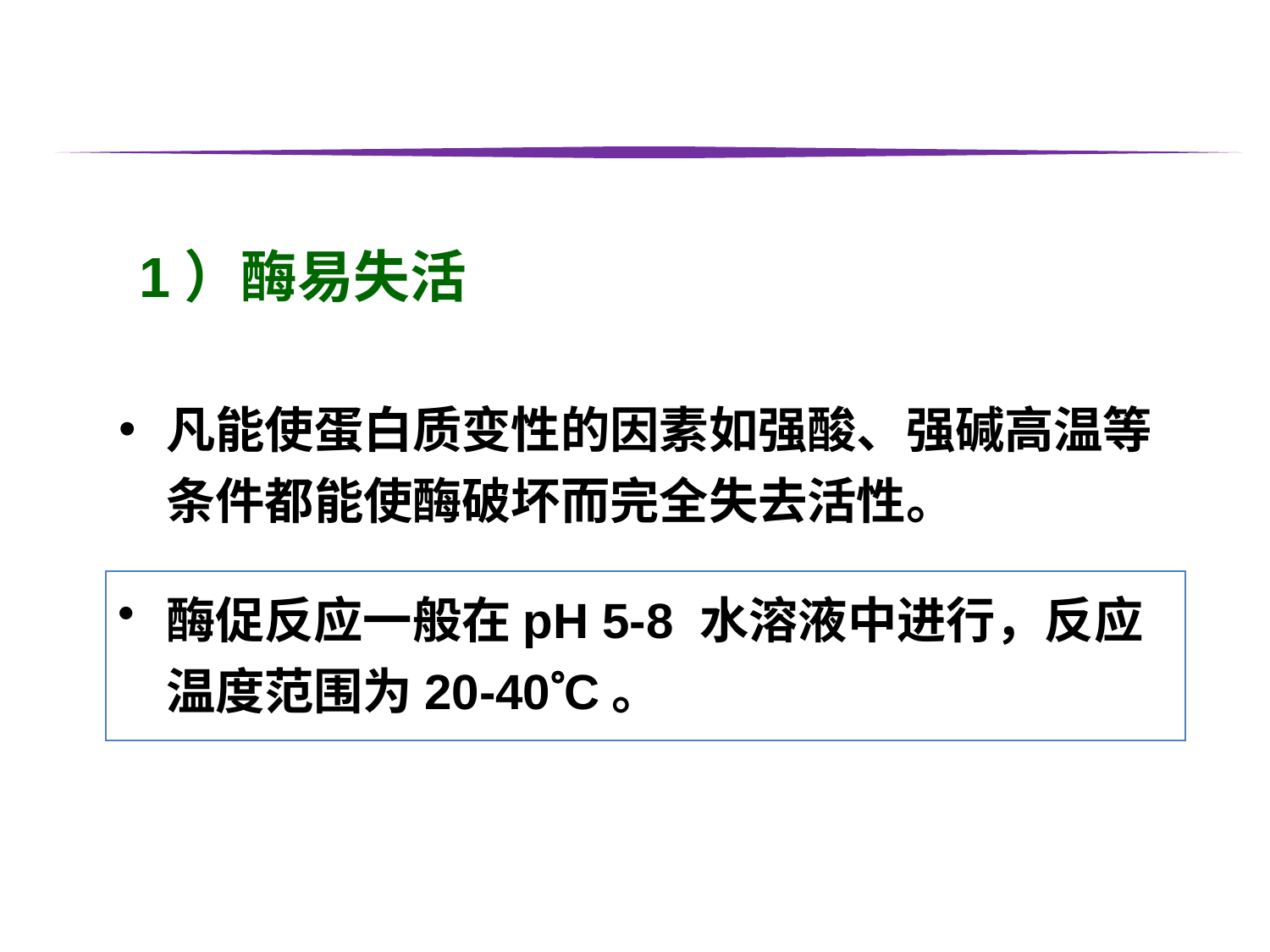

#
1）酶易失活
凡能使蛋白质变性的因素如强酸、强碱高温等条件都能使酶破坏而完全失去活性。
酶促反应一般在pH 5-8 水溶液中进行，反应温度范围为20-40°C。